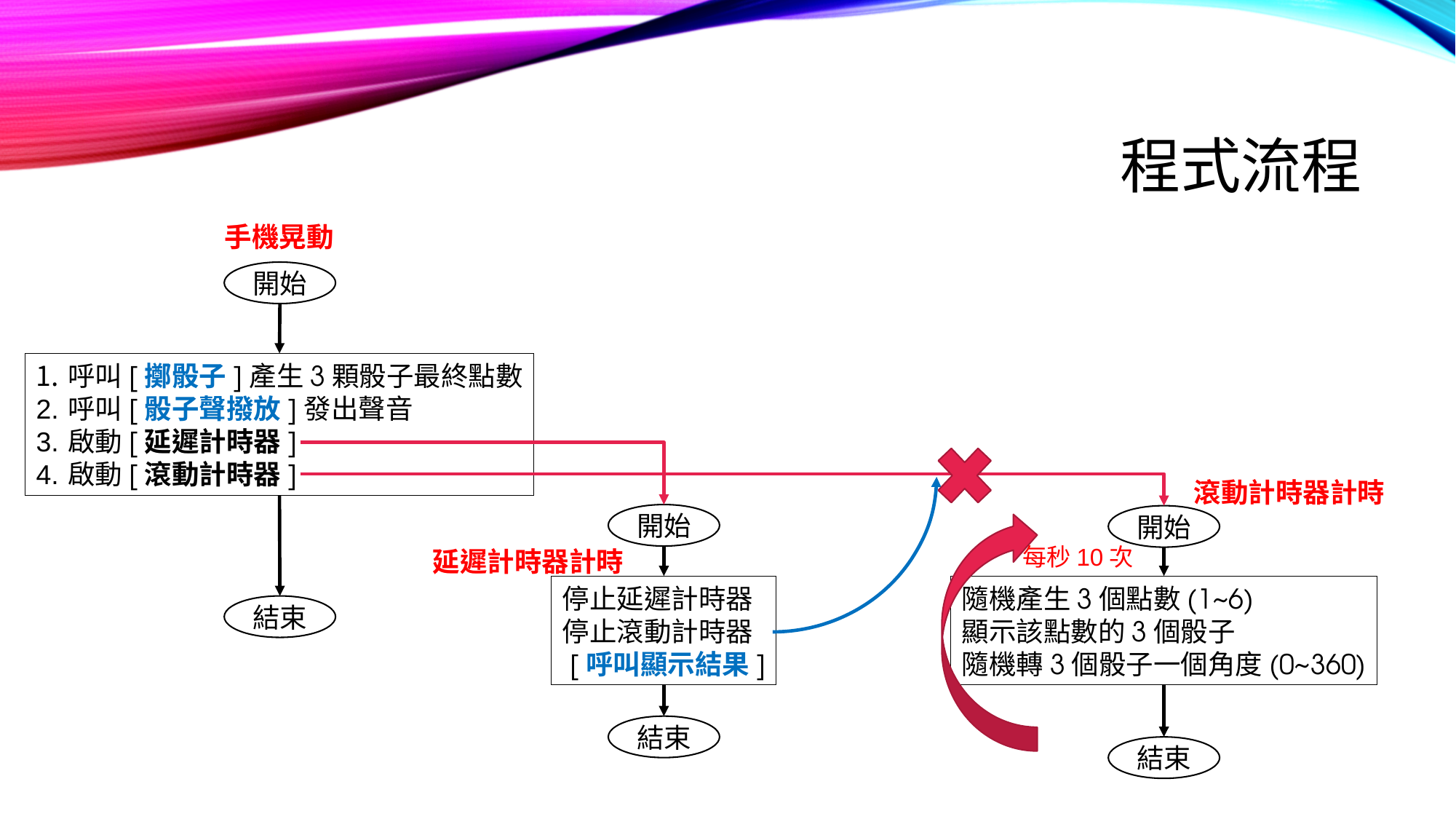

# 程式流程
手機晃動
開始

呼叫[擲骰子]產生3顆骰子最終點數
呼叫[骰子聲撥放]發出聲音
啟動[延遲計時器]
啟動[滾動計時器]

滾動計時器計時
開始
開始

每秒10次
延遲計時器計時
停止延遲計時器
停止滾動計時器
 [呼叫顯示結果]
隨機產生3個點數(1~6)
顯示該點數的3個骰子
隨機轉3個骰子一個角度(0~360)
結束
結束
結束